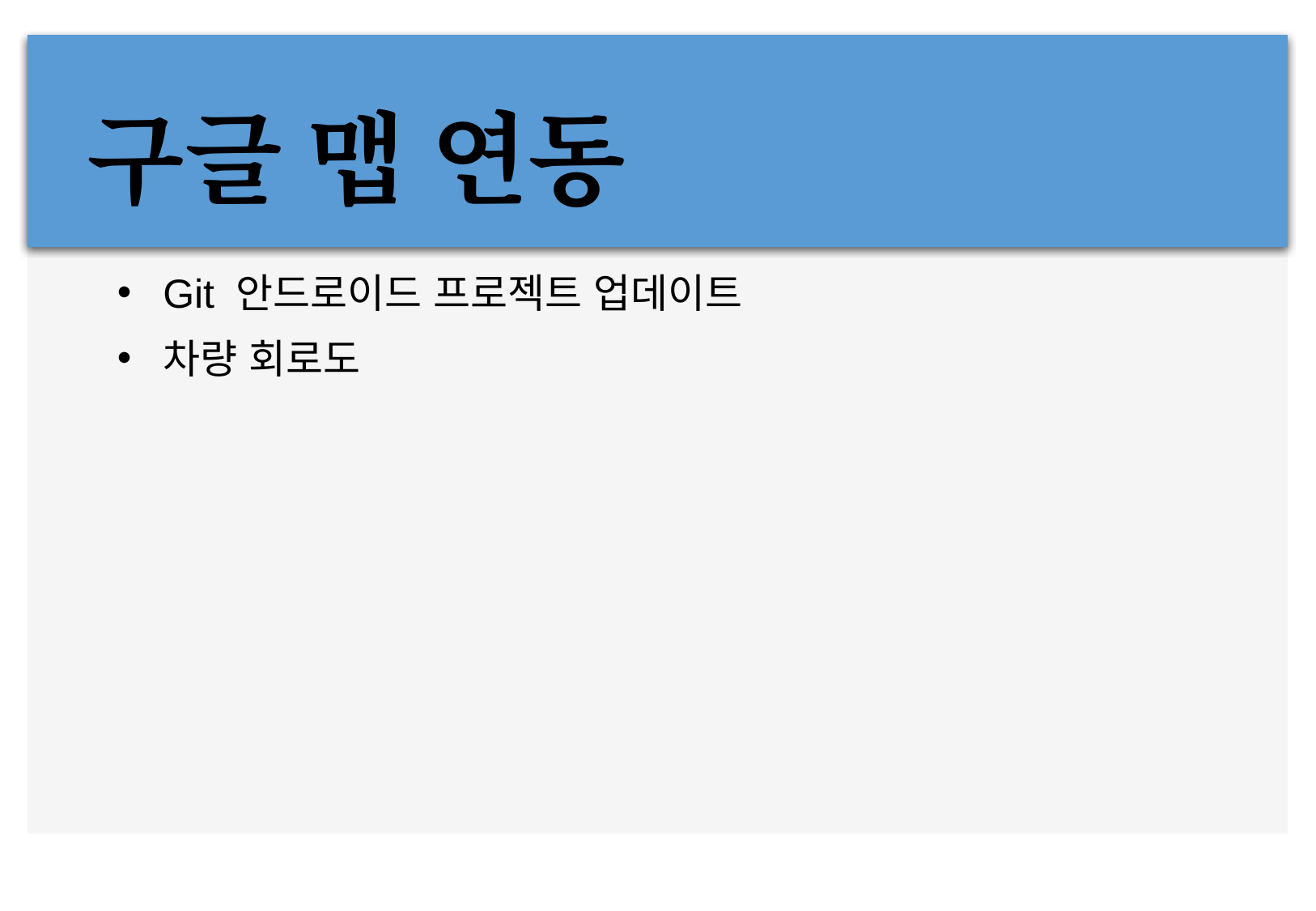

# 구글 맵 연동
Git 안드로이드 프로젝트 업데이트
차량 회로도